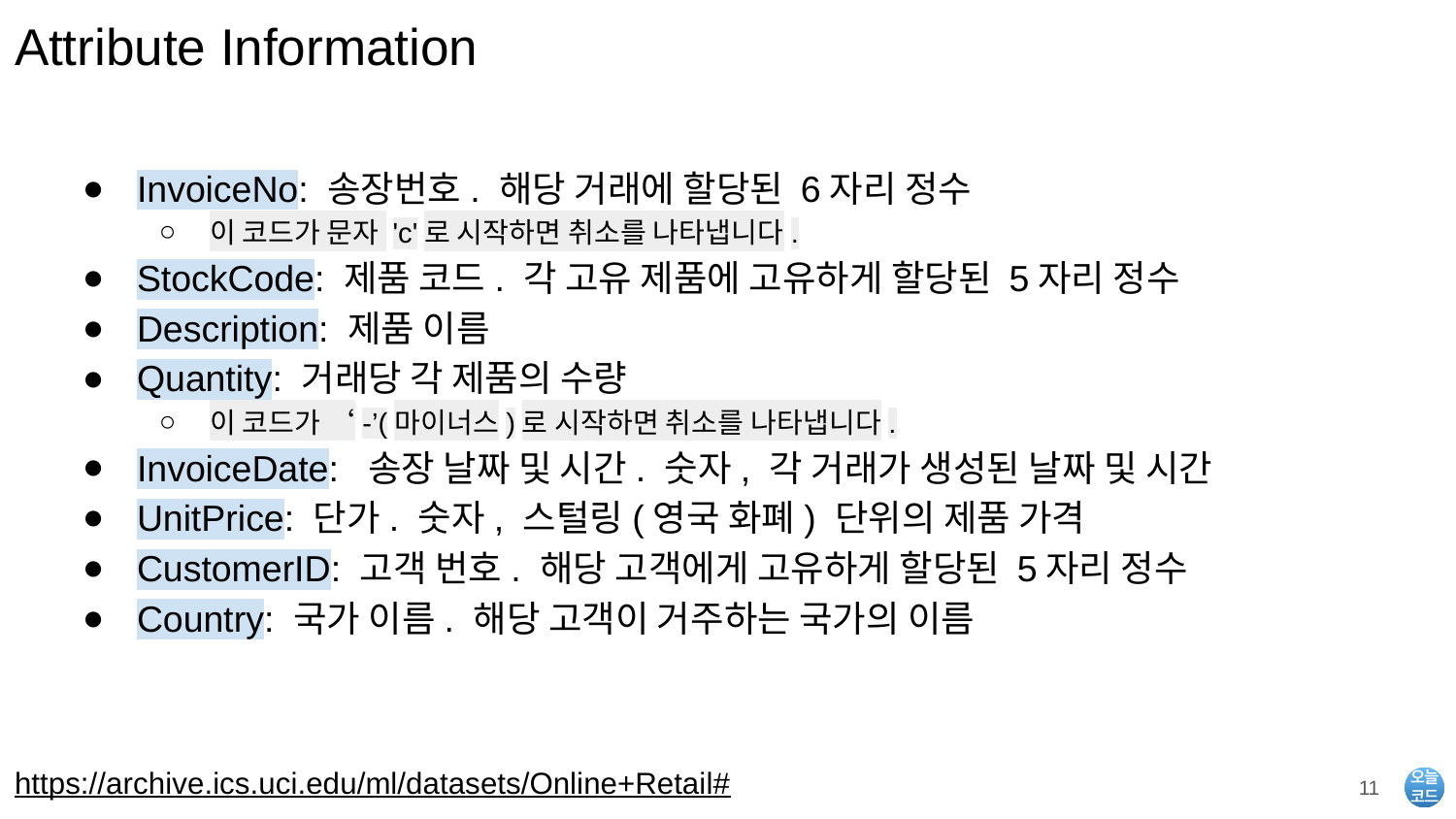

# Attribute Information
InvoiceNo: 송장번호. 해당 거래에 할당된 6자리 정수
이 코드가 문자 'c'로 시작하면 취소를 나타냅니다.
StockCode: 제품 코드. 각 고유 제품에 고유하게 할당된 5자리 정수
Description: 제품 이름
Quantity: 거래당 각 제품의 수량
이 코드가 ‘-’(마이너스)로 시작하면 취소를 나타냅니다.
InvoiceDate:  송장 날짜 및 시간. 숫자, 각 거래가 생성된 날짜 및 시간
UnitPrice: 단가. 숫자, 스털링(영국 화폐) 단위의 제품 가격
CustomerID: 고객 번호. 해당 고객에게 고유하게 할당된 5자리 정수
Country: 국가 이름. 해당 고객이 거주하는 국가의 이름
https://archive.ics.uci.edu/ml/datasets/Online+Retail#
11